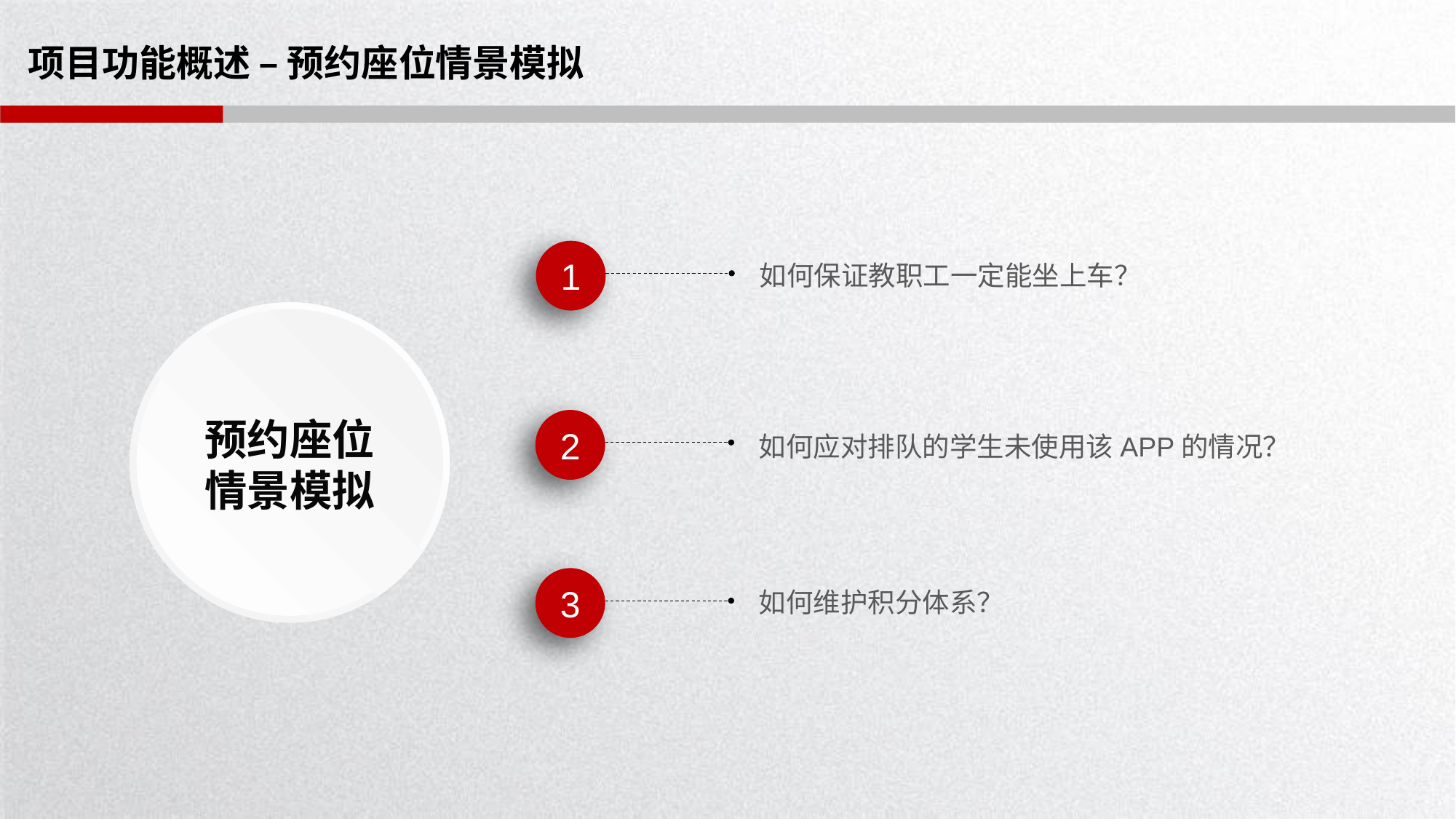

# 项目功能概述 – 预约座位情景模拟
1
如何保证教职工一定能坐上车？

2
预约座位情景模拟
如何应对排队的学生未使用该APP的情况？
3
如何维护积分体系？